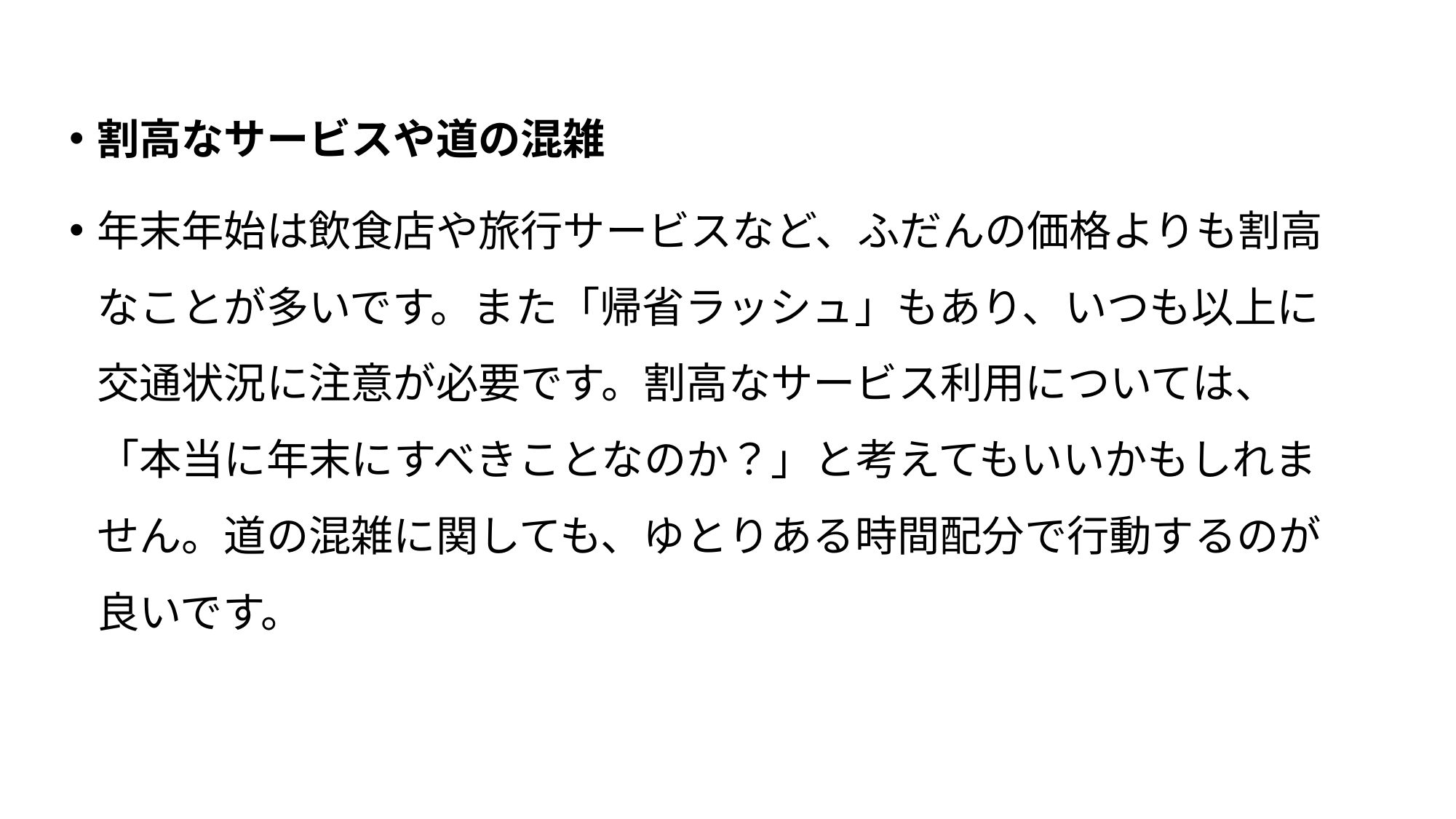

割高なサービスや道の混雑
年末年始は飲食店や旅行サービスなど、ふだんの価格よりも割高なことが多いです。また「帰省ラッシュ」もあり、いつも以上に交通状況に注意が必要です。割高なサービス利用については、「本当に年末にすべきことなのか？」と考えてもいいかもしれません。道の混雑に関しても、ゆとりある時間配分で行動するのが良いです。